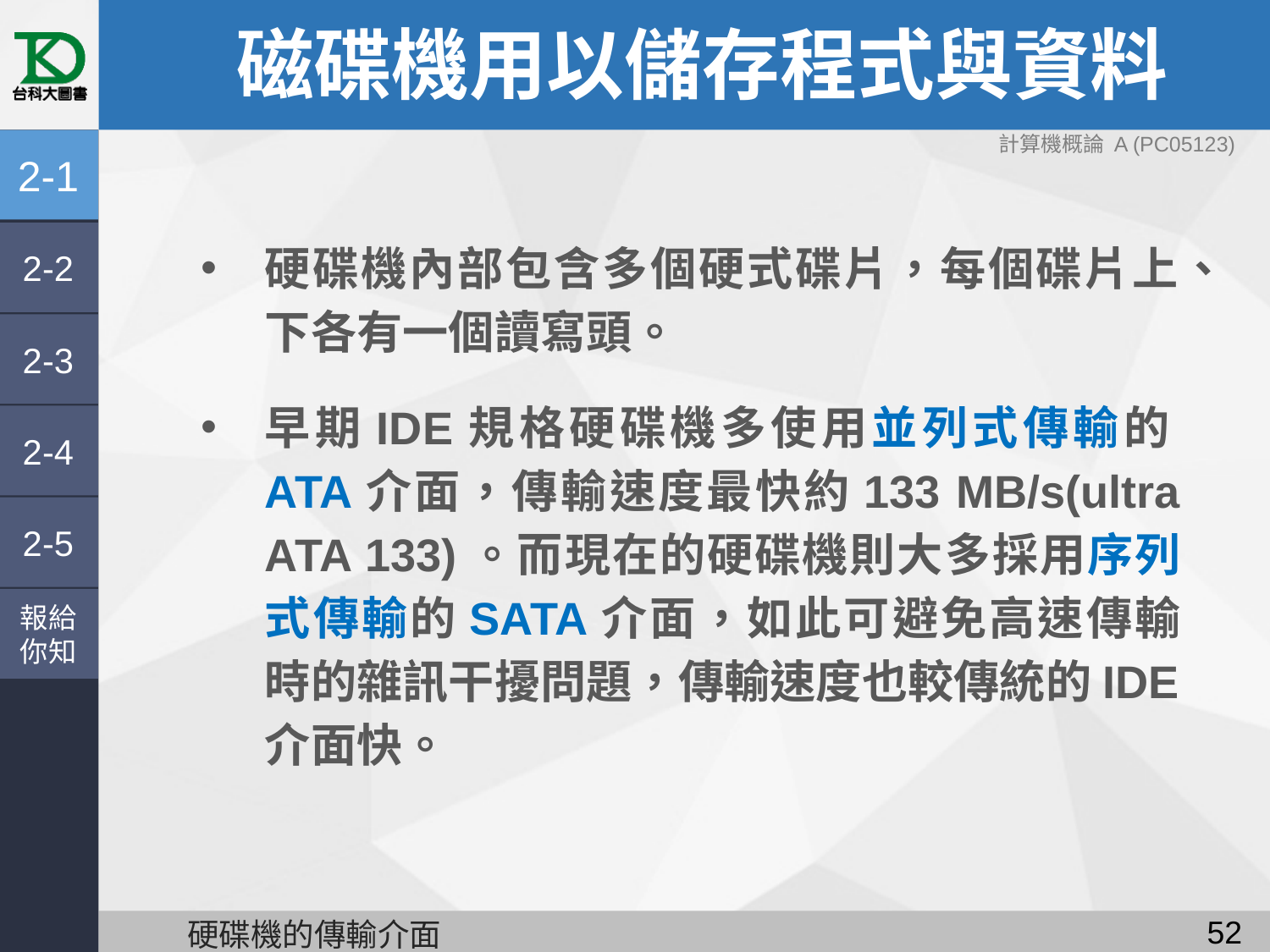

# 磁碟機用以儲存程式與資料
計算機概論 A (PC05123)
2-1
2-2
硬碟機內部包含多個硬式碟片，每個碟片上、下各有一個讀寫頭。
早期IDE規格硬碟機多使用並列式傳輸的ATA介面，傳輸速度最快約133 MB/s(ultra ATA 133)。而現在的硬碟機則大多採用序列式傳輸的SATA介面，如此可避免高速傳輸時的雜訊干擾問題，傳輸速度也較傳統的IDE介面快。
2-3
2-4
2-5
報給
你知
52
硬碟機的傳輸介面